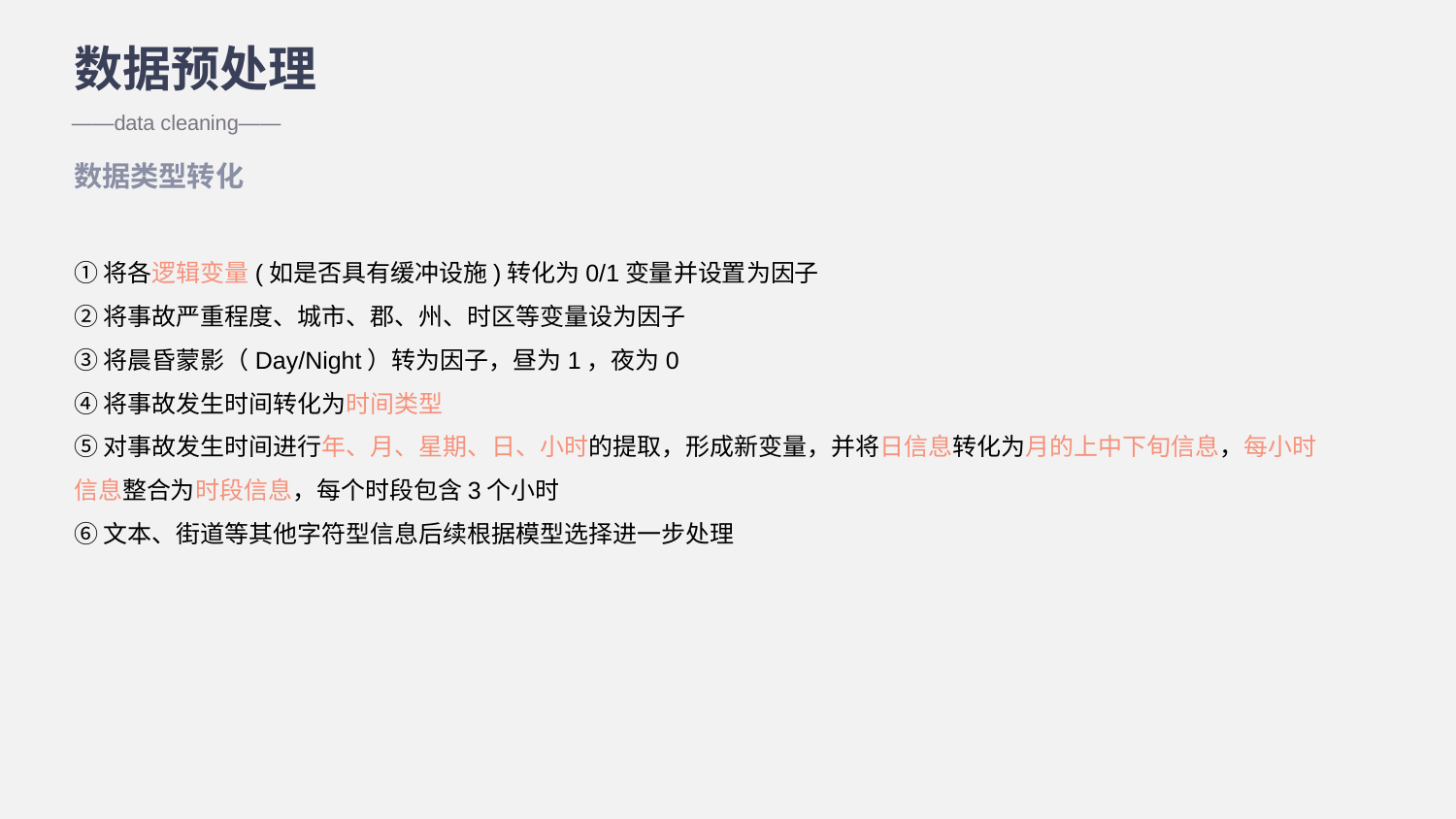

数据预处理
——data cleaning——
数据类型转化

①将各逻辑变量(如是否具有缓冲设施)转化为0/1变量并设置为因子
②将事故严重程度、城市、郡、州、时区等变量设为因子
③将晨昏蒙影（Day/Night）转为因子，昼为1，夜为0
④将事故发生时间转化为时间类型
⑤对事故发生时间进行年、月、星期、日、小时的提取，形成新变量，并将日信息转化为月的上中下旬信息，每小时信息整合为时段信息，每个时段包含3个小时
⑥文本、街道等其他字符型信息后续根据模型选择进一步处理